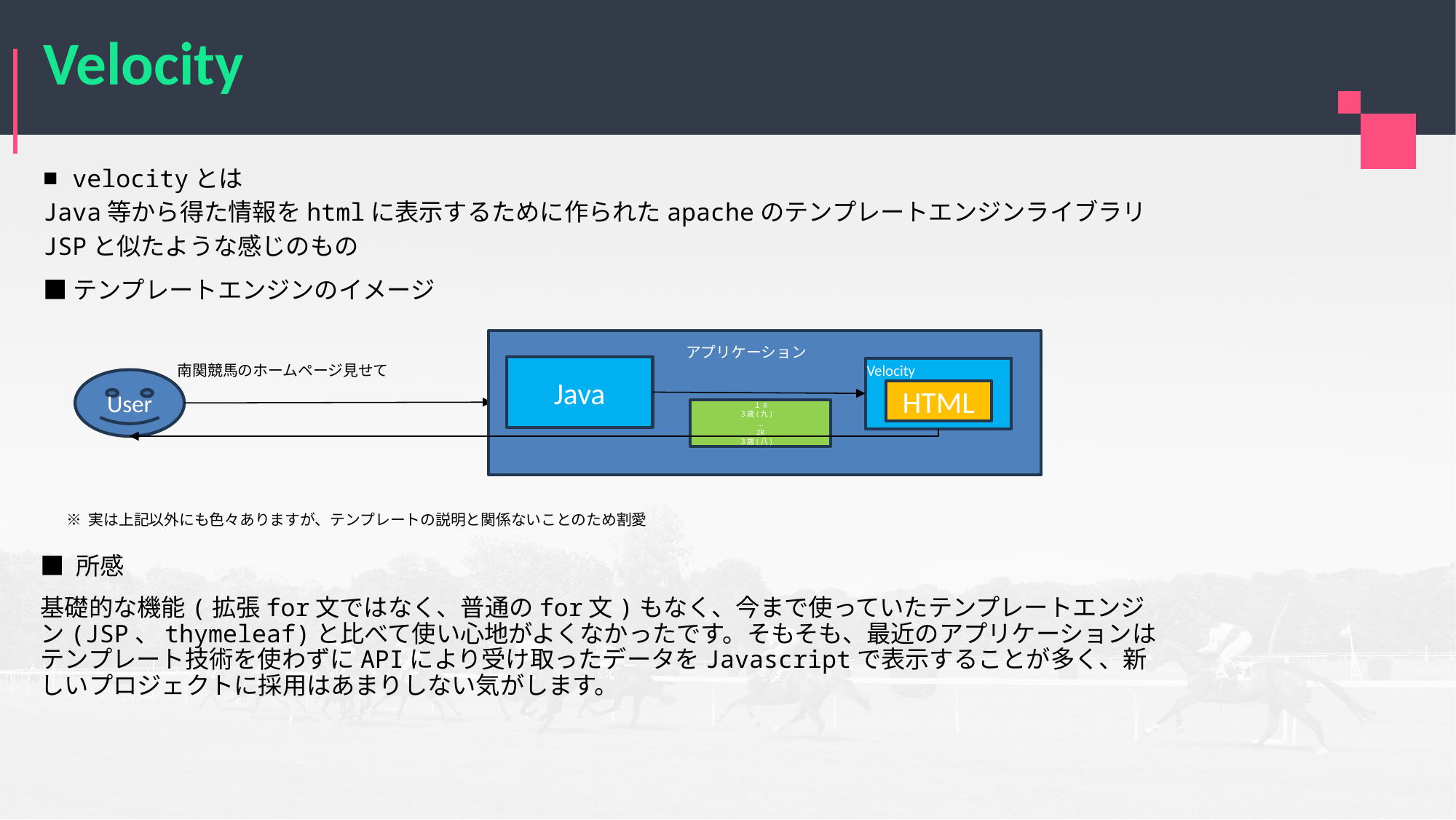

# Velocity
■ velocityとは
Java等から得た情報をhtmlに表示するために作られたapacheのテンプレートエンジンライブラリ
JSPと似たような感じのもの

■テンプレートエンジンのイメージ

アプリケーション

Velocity
南関競馬のホームページ見せて
Java

User
HTML
１R
３歳(九)
…
2R
３歳(八)
※ 実は上記以外にも色々ありますが、テンプレートの説明と関係ないことのため割愛
■ 所感
基礎的な機能(拡張for文ではなく、普通のfor文)もなく、今まで使っていたテンプレートエンジン(JSP、thymeleaf)と比べて使い心地がよくなかったです。そもそも、最近のアプリケーションはテンプレート技術を使わずにAPIにより受け取ったデータをJavascriptで表示することが多く、新しいプロジェクトに採用はあまりしない気がします。